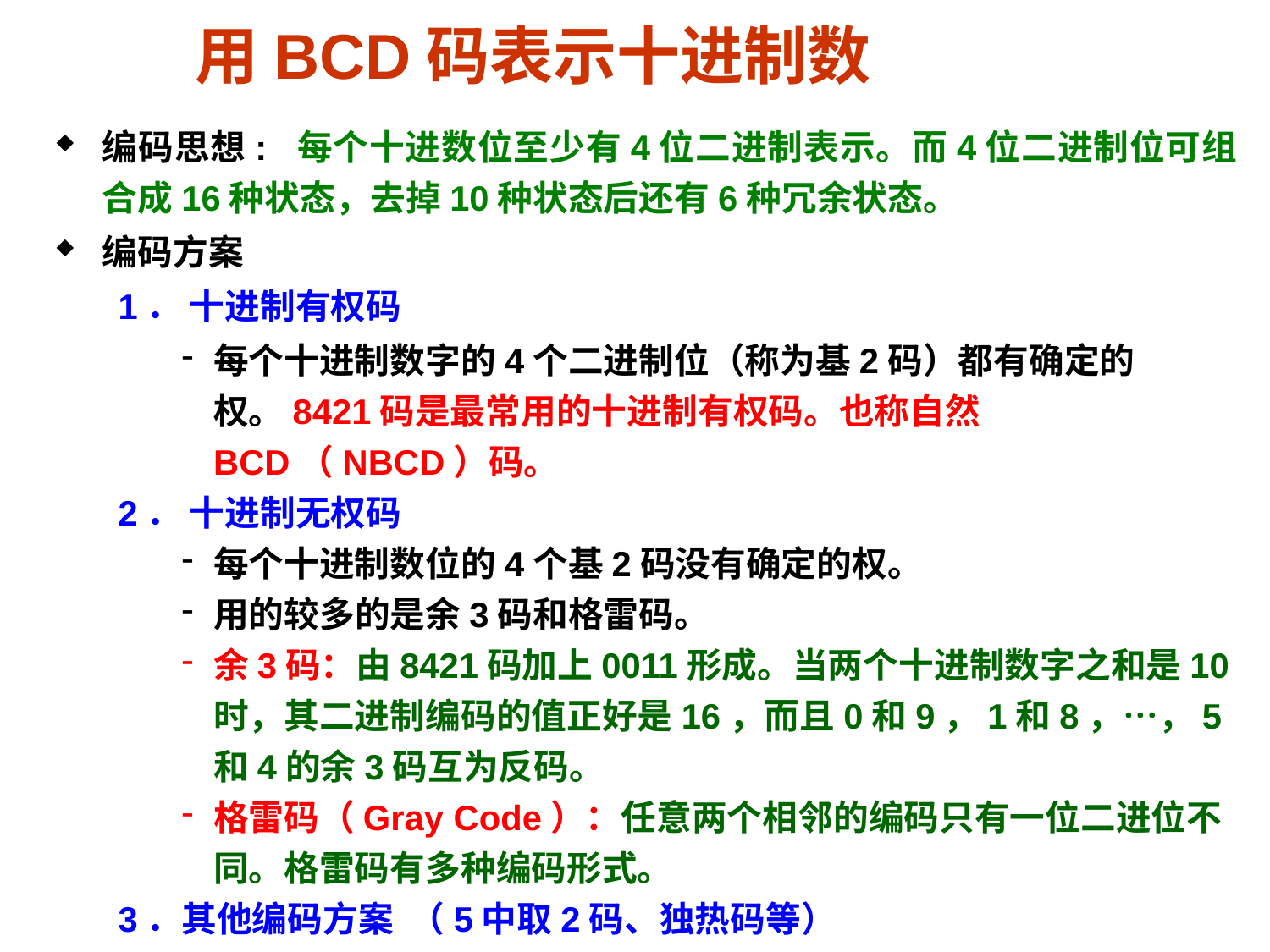

# 用BCD码表示十进制数
编码思想:  每个十进数位至少有4位二进制表示。而4位二进制位可组合成16种状态，去掉10种状态后还有6种冗余状态。
编码方案
1． 十进制有权码
每个十进制数字的4个二进制位（称为基2码）都有确定的权。8421码是最常用的十进制有权码。也称自然BCD（NBCD）码。
2． 十进制无权码
每个十进制数位的4个基2码没有确定的权。
用的较多的是余3码和格雷码。
余3码：由8421码加上0011形成。当两个十进制数字之和是10时，其二进制编码的值正好是16，而且0和9，1和8，…，5和4的余3码互为反码。
格雷码（Gray Code）：任意两个相邻的编码只有一位二进位不同。格雷码有多种编码形式。
3．其他编码方案  （5中取2码、独热码等）